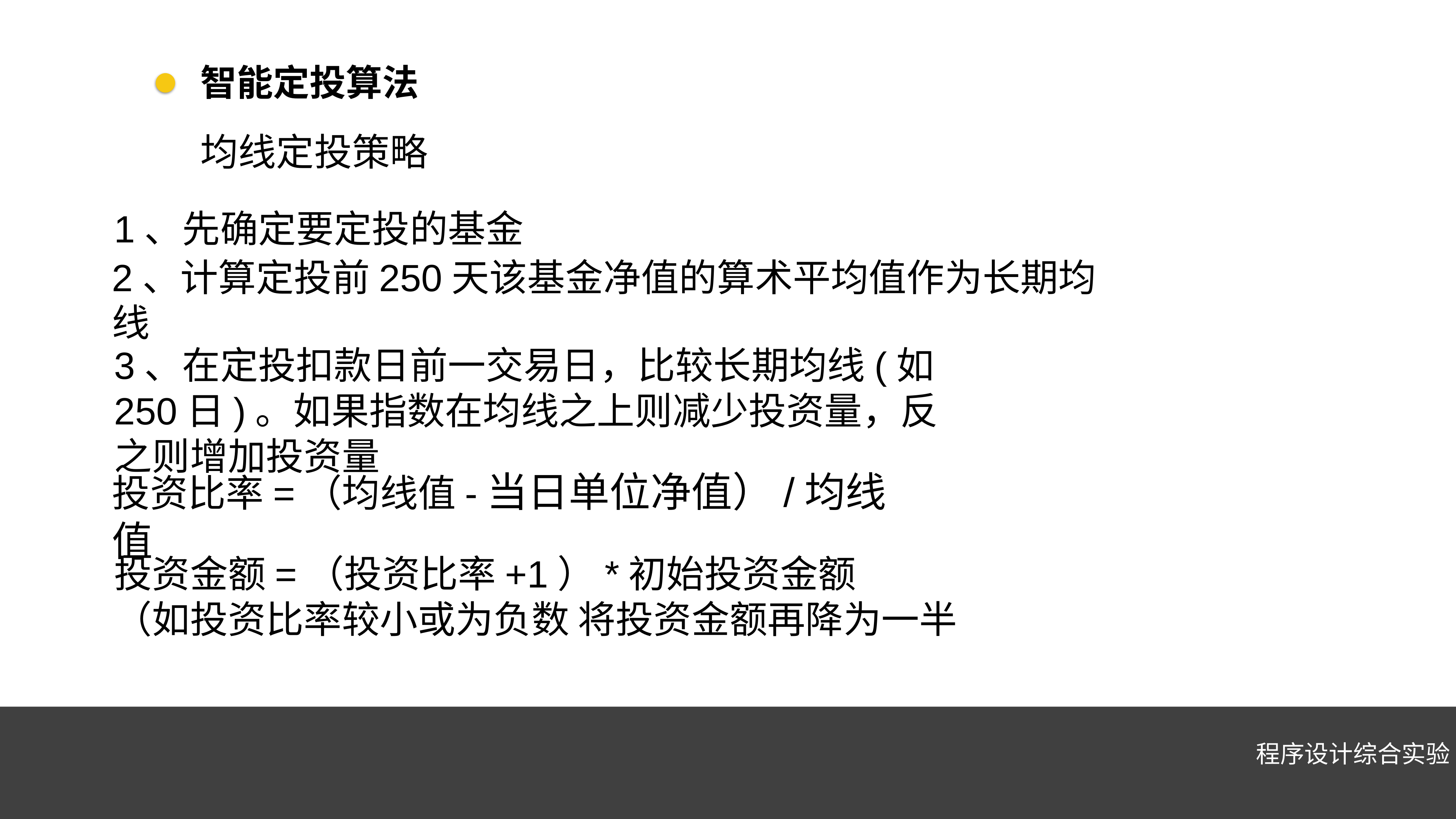

智能定投算法

均线定投策略
1、先确定要定投的基金
2、计算定投前250天该基金净值的算术平均值作为长期均线
3、在定投扣款日前一交易日，比较长期均线(如250日)。如果指数在均线之上则减少投资量，反之则增加投资量
投资比率=（均线值-当日单位净值）/均线值
投资金额=（投资比率+1）*初始投资金额                （如投资比率较小或为负数 将投资金额再降为一半